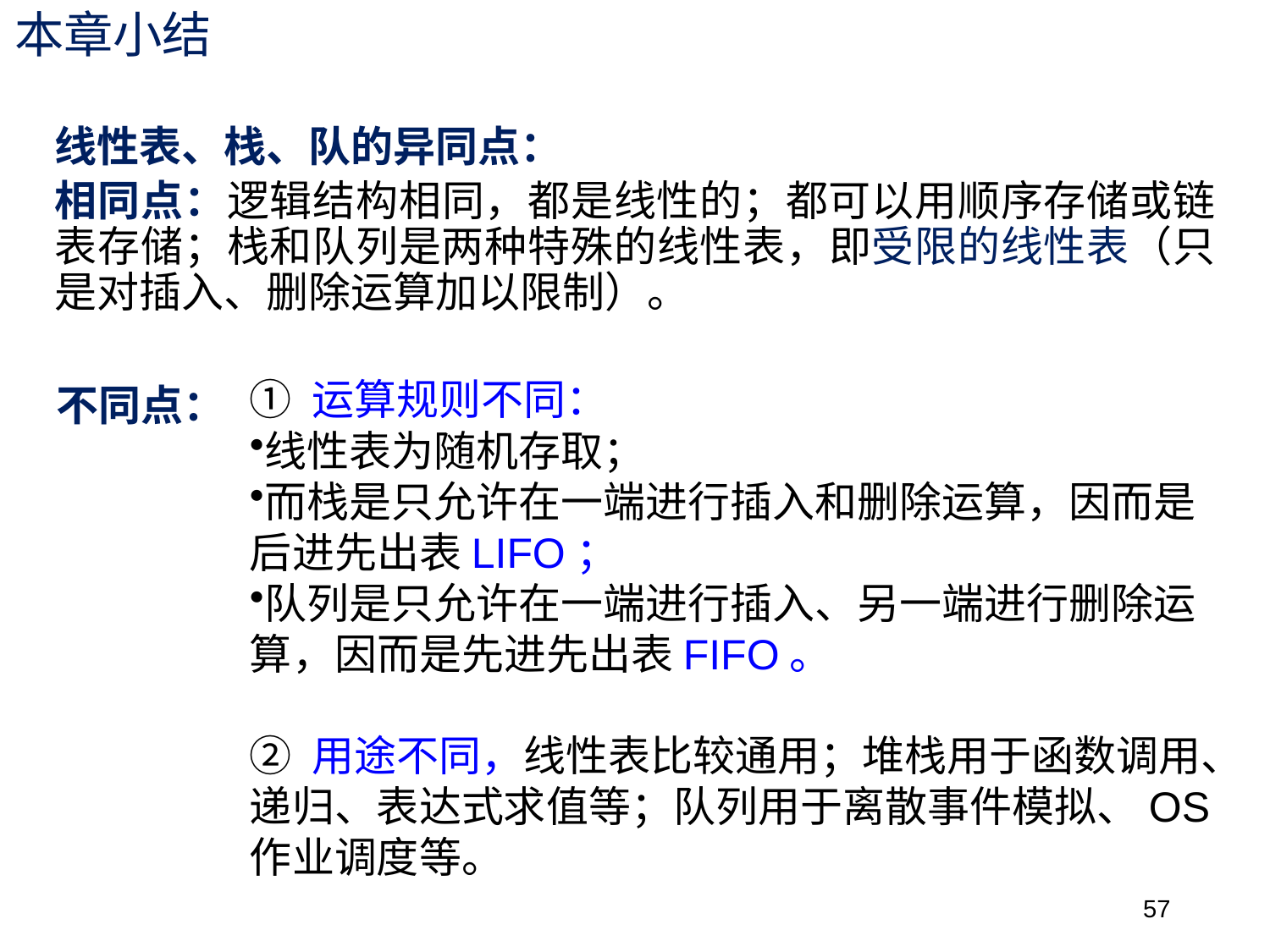

# 本章小结
线性表、栈、队的异同点：
相同点：逻辑结构相同，都是线性的；都可以用顺序存储或链表存储；栈和队列是两种特殊的线性表，即受限的线性表（只是对插入、删除运算加以限制）。
不同点：
① 运算规则不同：
线性表为随机存取；
而栈是只允许在一端进行插入和删除运算，因而是后进先出表LIFO；
队列是只允许在一端进行插入、另一端进行删除运算，因而是先进先出表FIFO。

② 用途不同，线性表比较通用；堆栈用于函数调用、递归、表达式求值等；队列用于离散事件模拟、OS作业调度等。
57